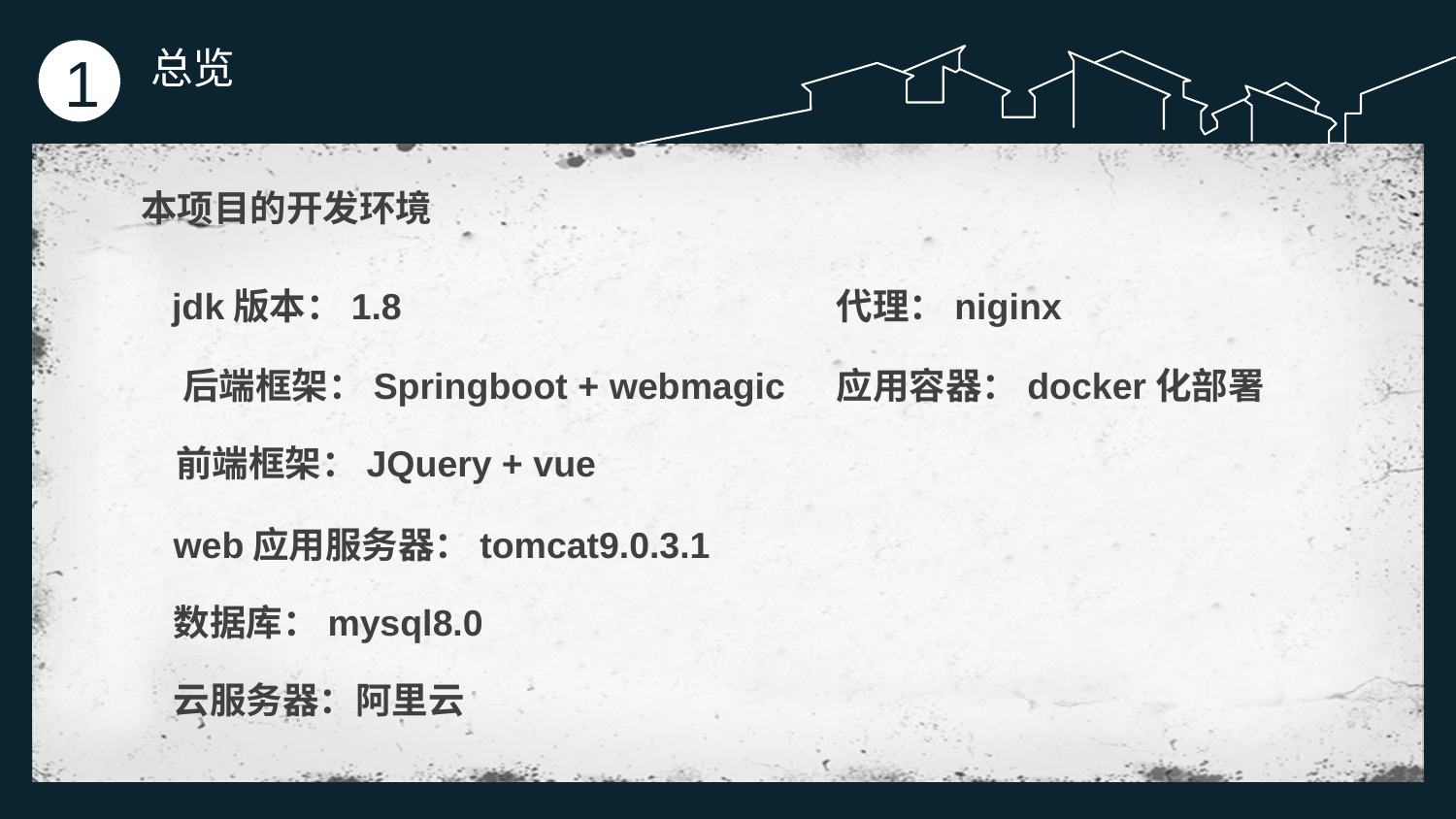

总览
1
本项目的开发环境
jdk版本：1.8
代理：niginx
后端框架：Springboot + webmagic
应用容器：docker化部署

前端框架：JQuery + vue
web应用服务器：tomcat9.0.3.1
数据库：mysql8.0
云服务器：阿里云